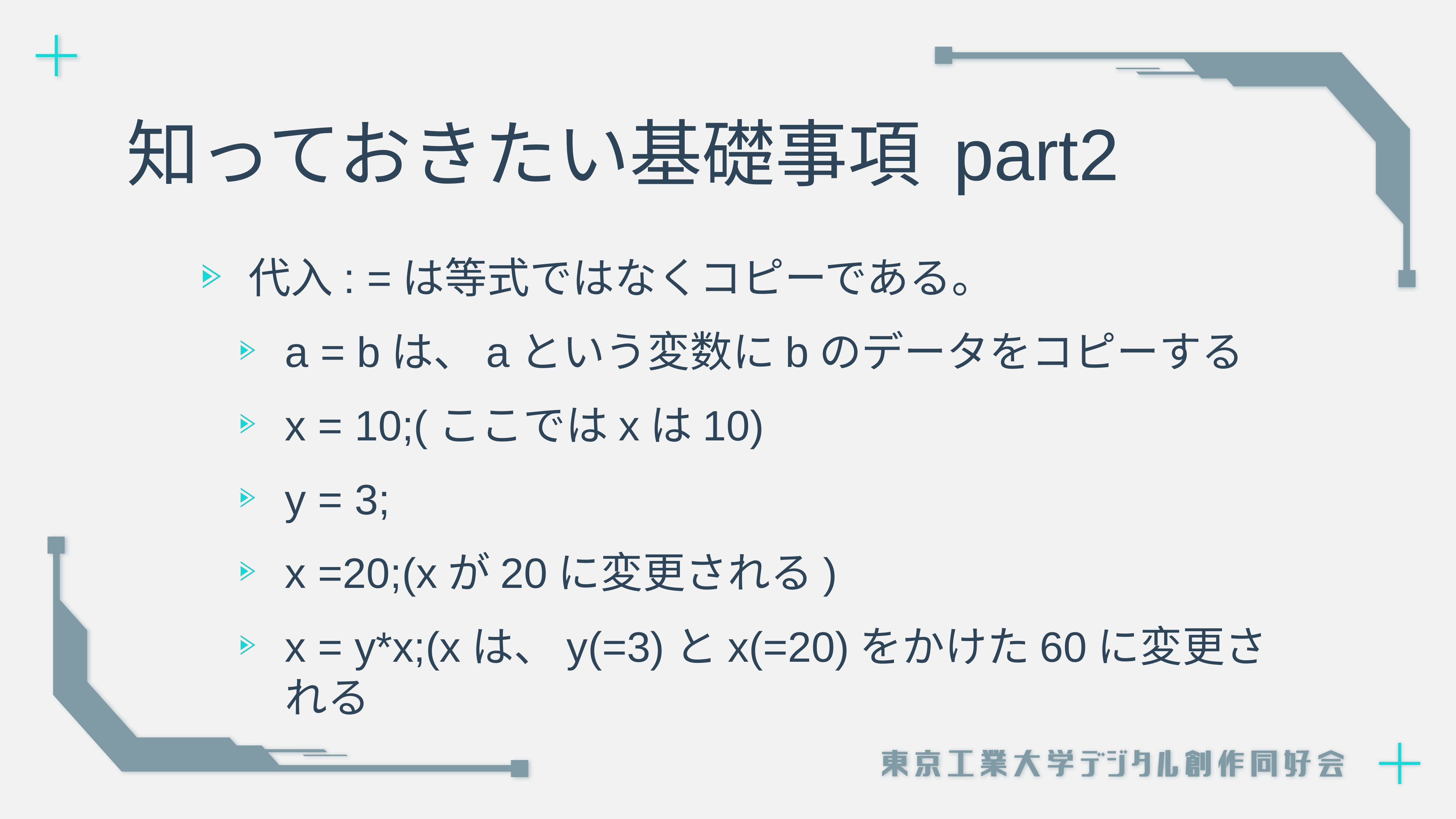

# 知っておきたい基礎事項 part2
代入: =は等式ではなくコピーである。
a = bは、aという変数にbのデータをコピーする
x = 10;(ここではxは10)
y = 3;
x =20;(xが20に変更される)
x = y*x;(xは、y(=3)とx(=20)をかけた60に変更される